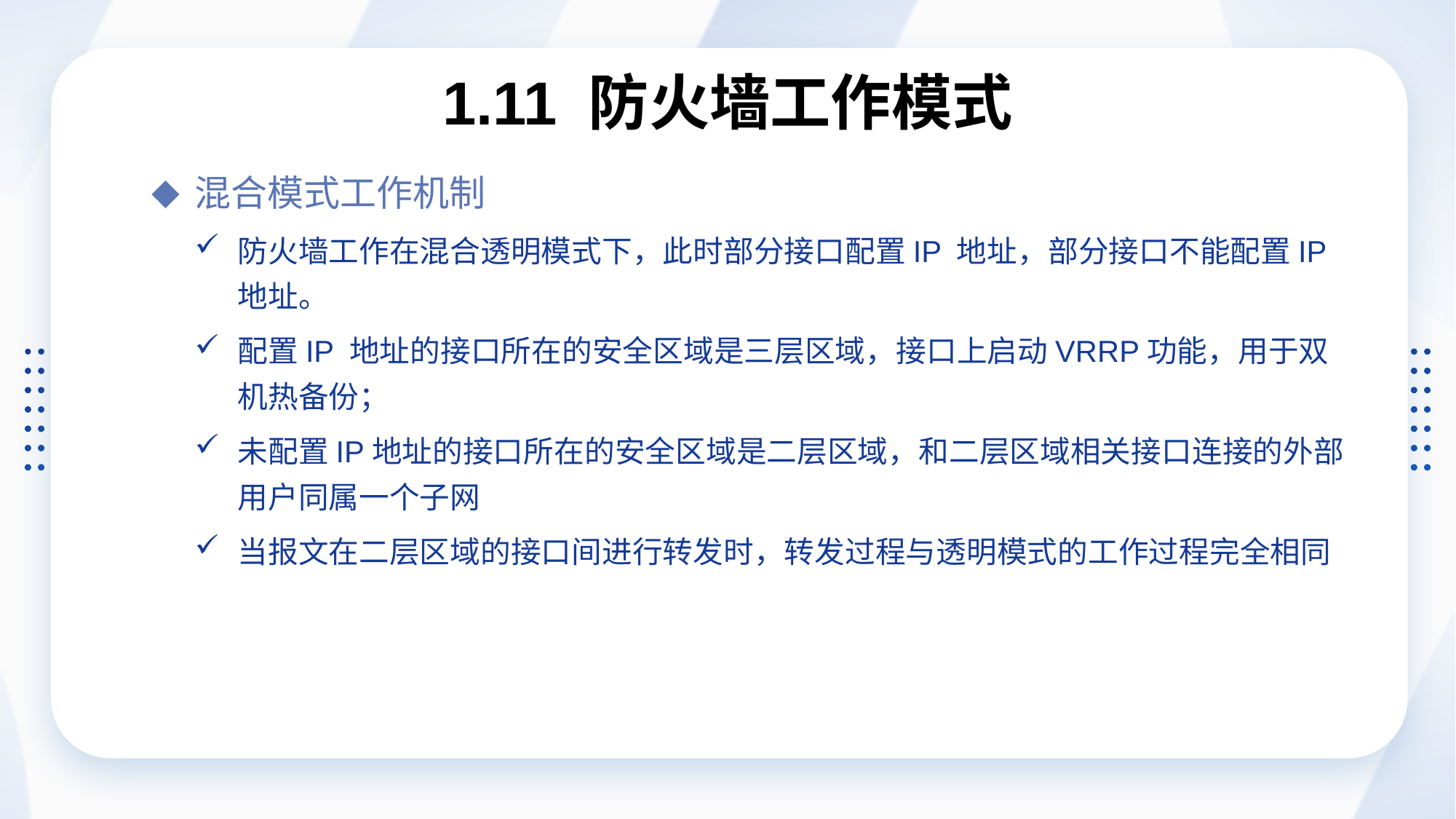

# 1.11 防火墙工作模式
混合模式工作机制
防火墙工作在混合透明模式下，此时部分接口配置IP 地址，部分接口不能配置IP 地址。
配置IP 地址的接口所在的安全区域是三层区域，接口上启动VRRP功能，用于双机热备份；
未配置IP地址的接口所在的安全区域是二层区域，和二层区域相关接口连接的外部用户同属一个子网
当报文在二层区域的接口间进行转发时，转发过程与透明模式的工作过程完全相同